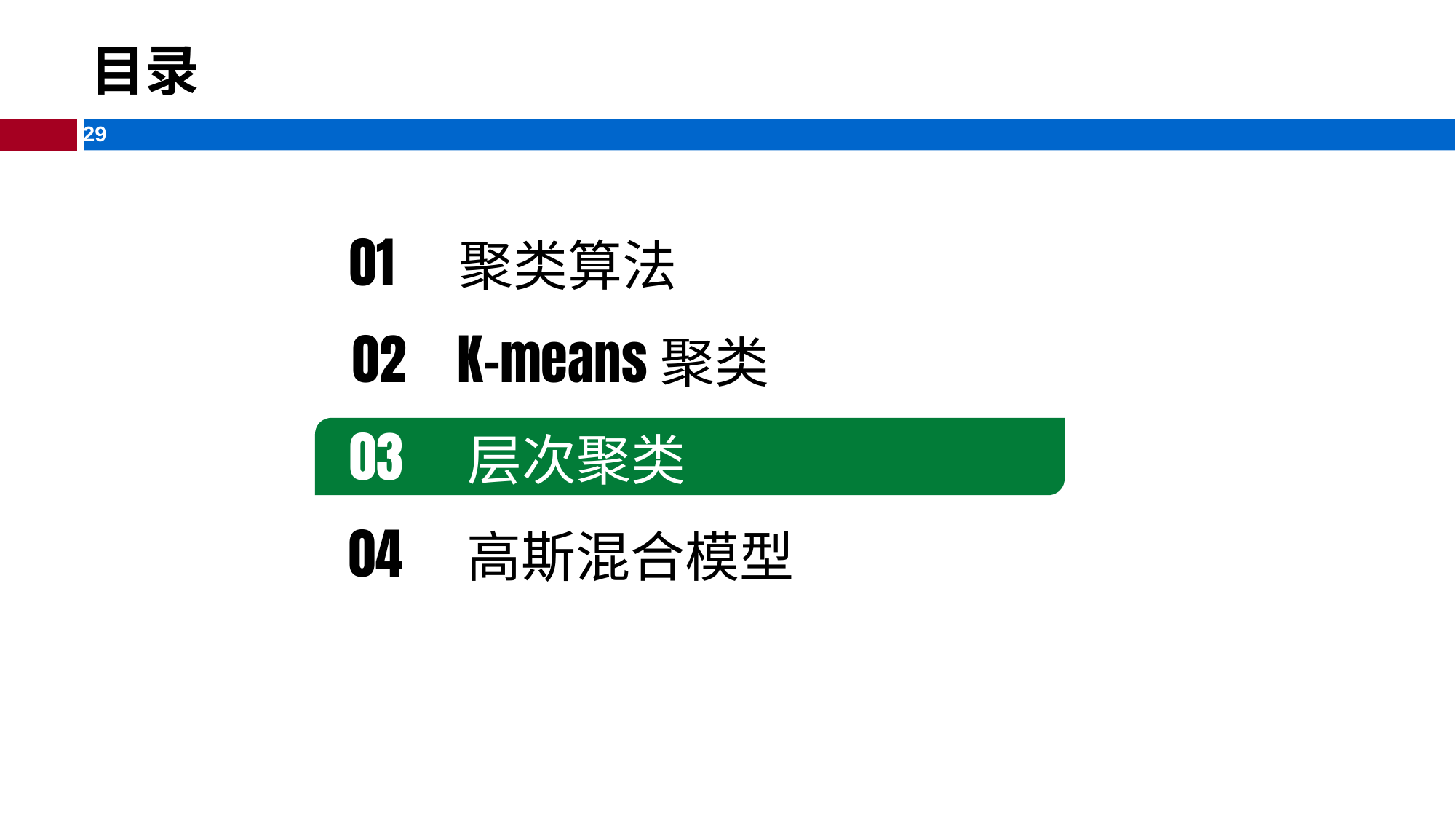

# 目录
01    聚类算法
02    K-means聚类

03    层次聚类
04    高斯混合模型